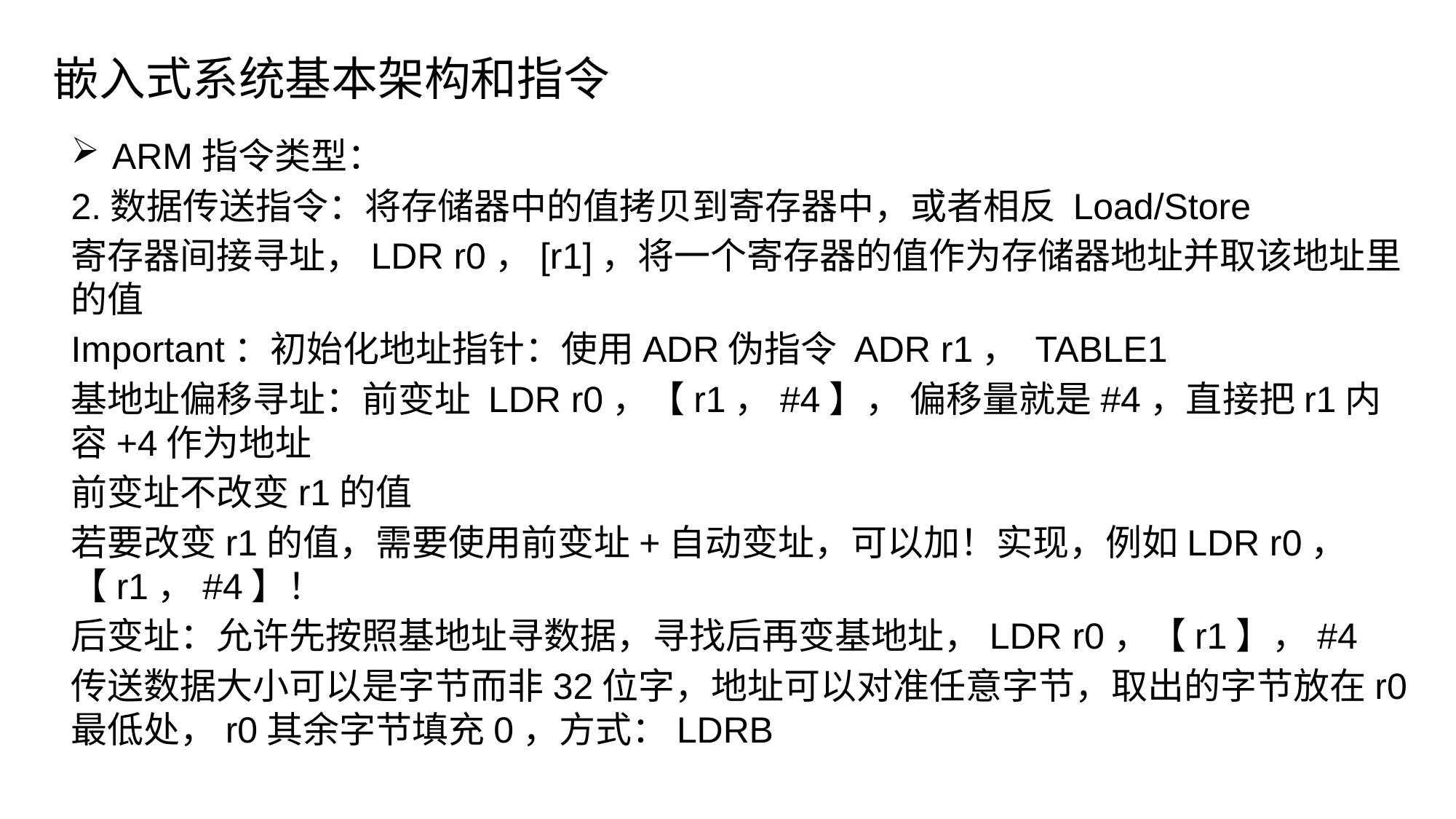

# 嵌入式系统基本架构和指令
ARM指令类型：
2.数据传送指令：将存储器中的值拷贝到寄存器中，或者相反 Load/Store
寄存器间接寻址，LDR r0，[r1]，将一个寄存器的值作为存储器地址并取该地址里的值
Important：初始化地址指针：使用ADR伪指令 ADR r1， TABLE1
基地址偏移寻址：前变址 LDR r0，【r1，#4】， 偏移量就是#4，直接把r1内容+4作为地址
前变址不改变r1的值
若要改变r1的值，需要使用前变址+自动变址，可以加！实现，例如LDR r0， 【r1，#4】！
后变址：允许先按照基地址寻数据，寻找后再变基地址，LDR r0，【r1】，#4
传送数据大小可以是字节而非32位字，地址可以对准任意字节，取出的字节放在r0最低处，r0其余字节填充0，方式：LDRB

12